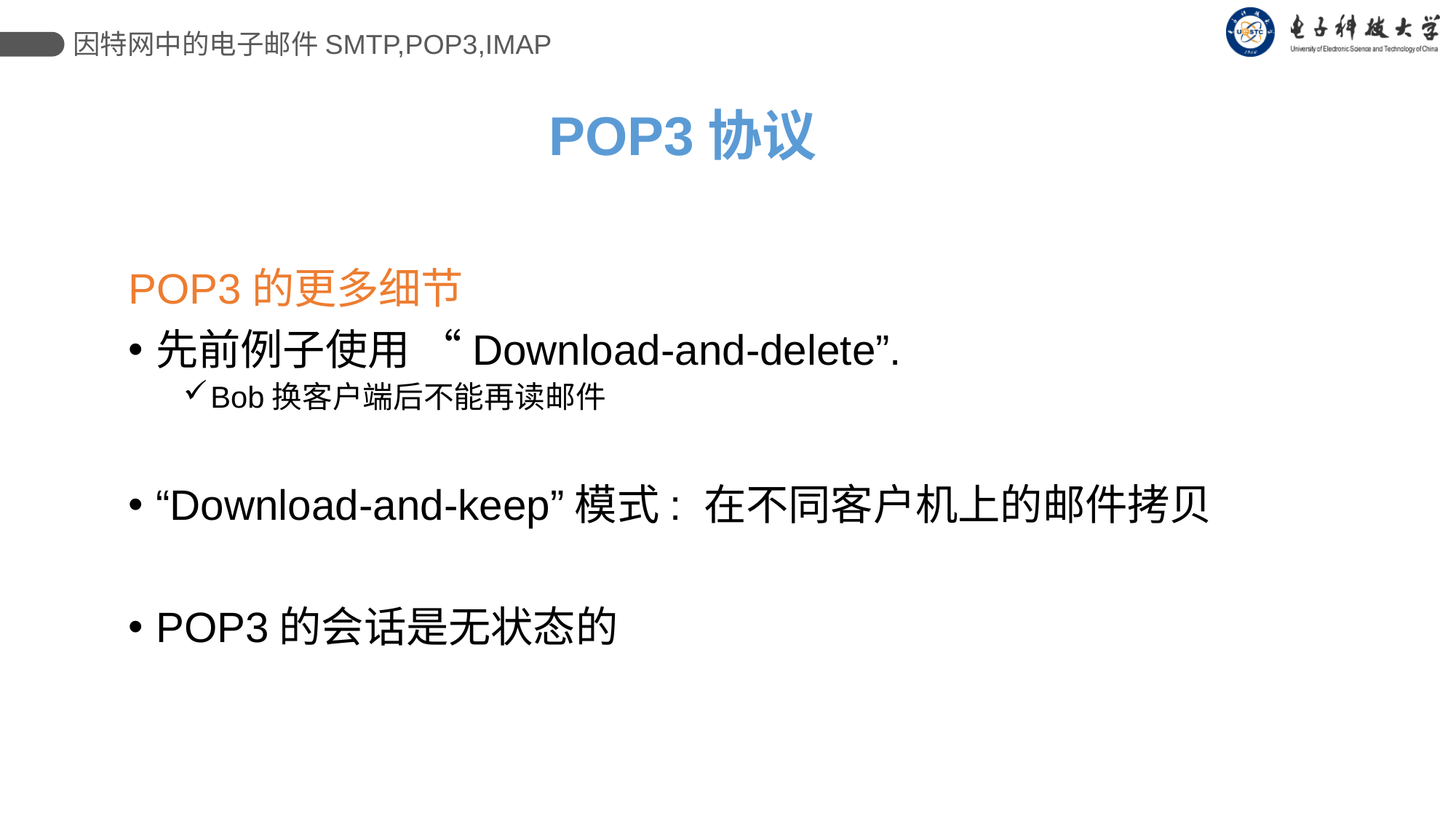

因特网中的电子邮件SMTP,POP3,IMAP
# POP3协议
POP3的更多细节
先前例子使用 “Download-and-delete”.
Bob换客户端后不能再读邮件

“Download-and-keep”模式: 在不同客户机上的邮件拷贝

POP3的会话是无状态的